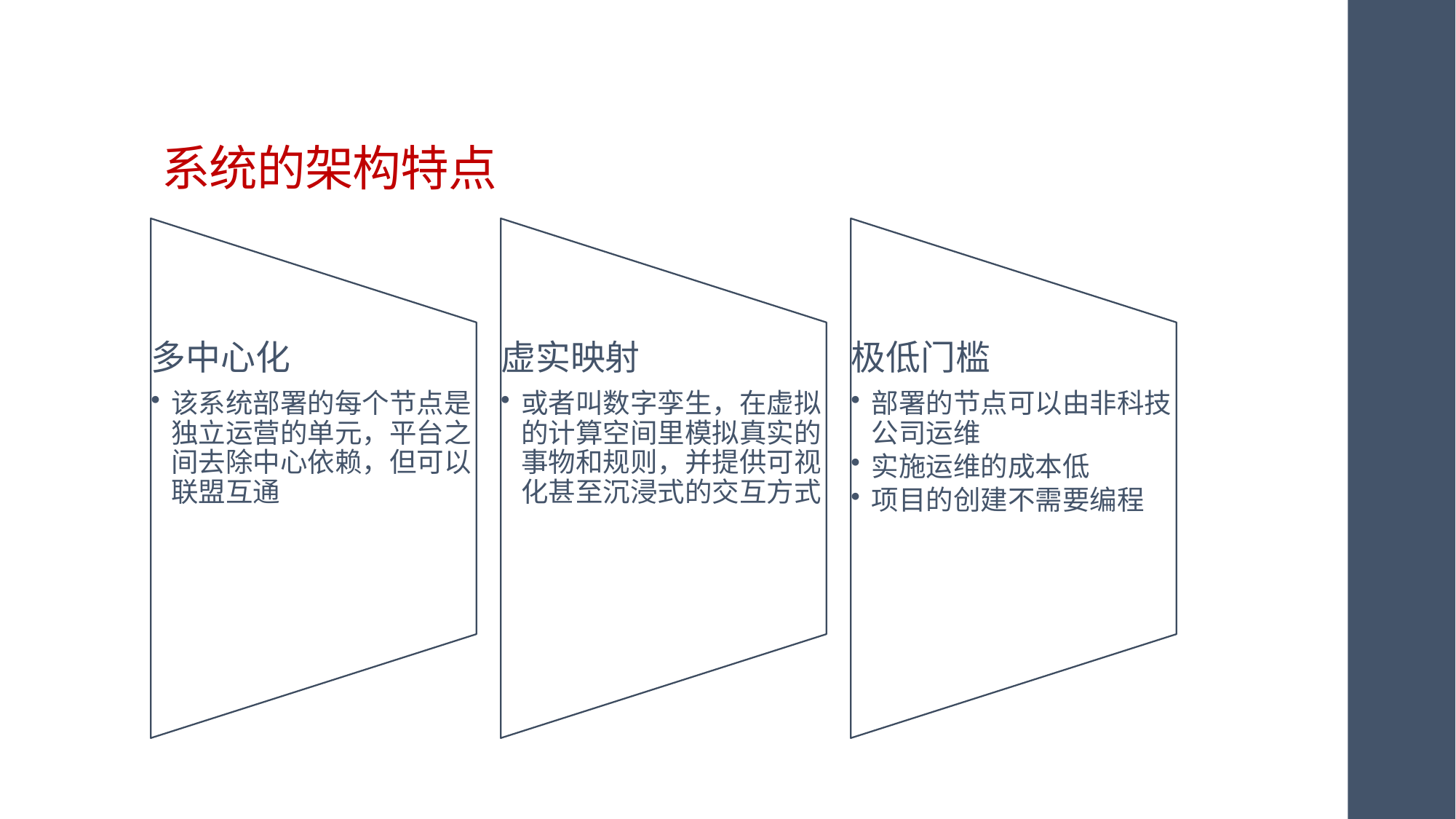

# 系统的架构特点
多中心化
该系统部署的每个节点是独立运营的单元，平台之间去除中心依赖，但可以联盟互通
虚实映射
或者叫数字孪生，在虚拟的计算空间里模拟真实的事物和规则，并提供可视化甚至沉浸式的交互方式
极低门槛
部署的节点可以由非科技公司运维
实施运维的成本低
项目的创建不需要编程